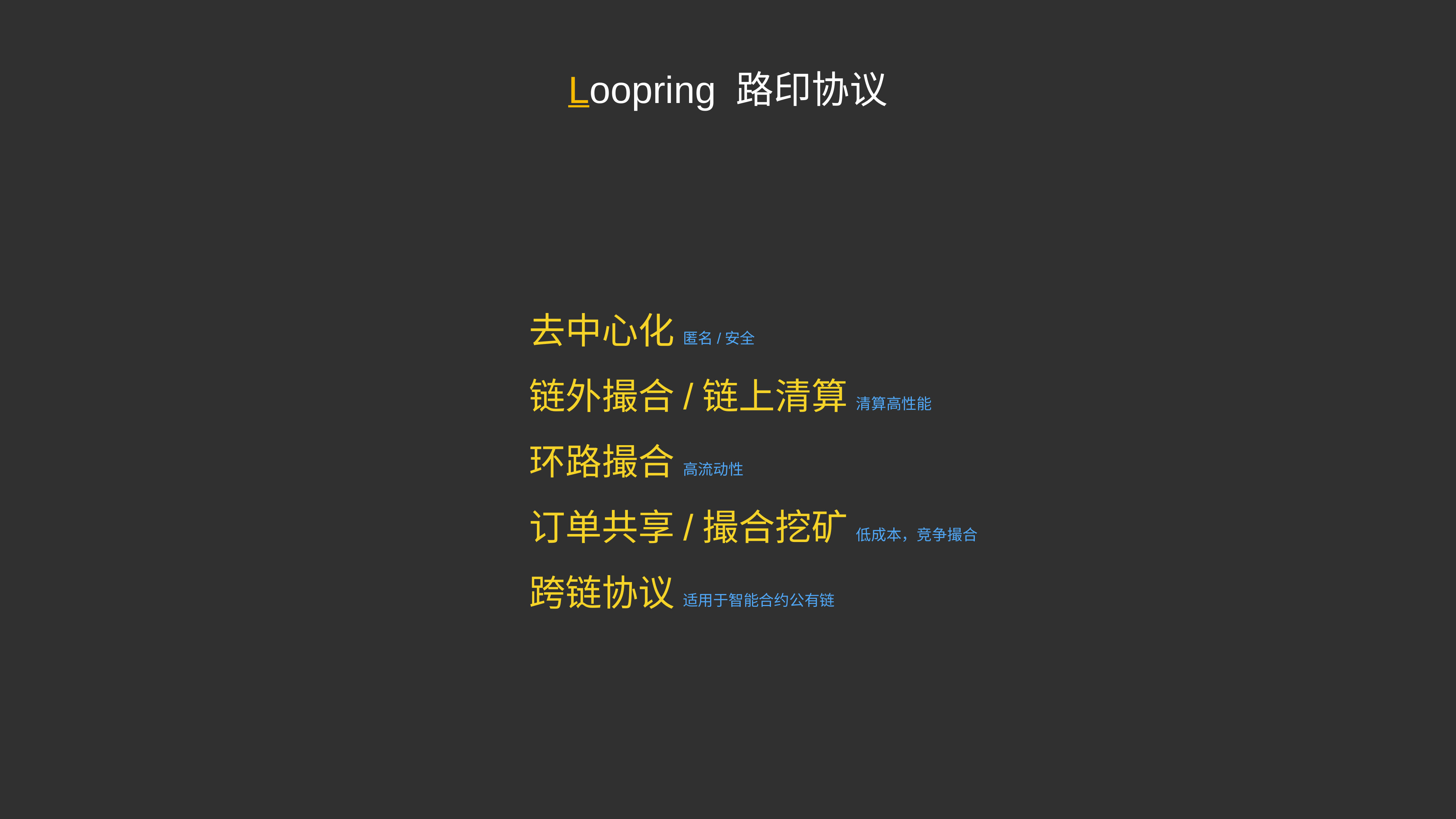

Loopring 路印协议
去中心化 匿名/安全
链外撮合/链上清算 清算高性能
环路撮合 高流动性
订单共享/撮合挖矿 低成本，竞争撮合
跨链协议 适用于智能合约公有链